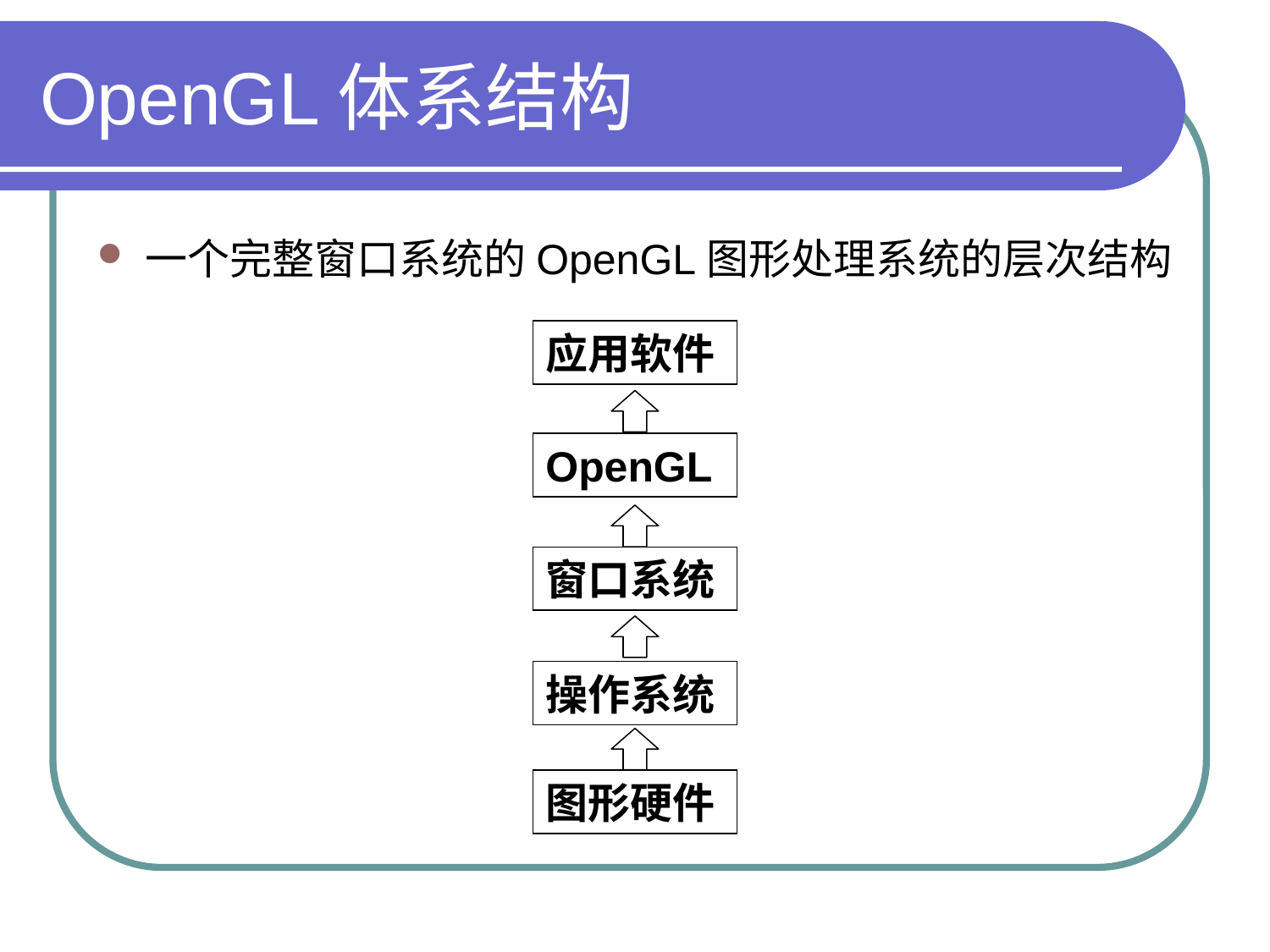

# OpenGL体系结构
一个完整窗口系统的OpenGL图形处理系统的层次结构

应用软件

OpenGL

窗口系统

操作系统

图形硬件